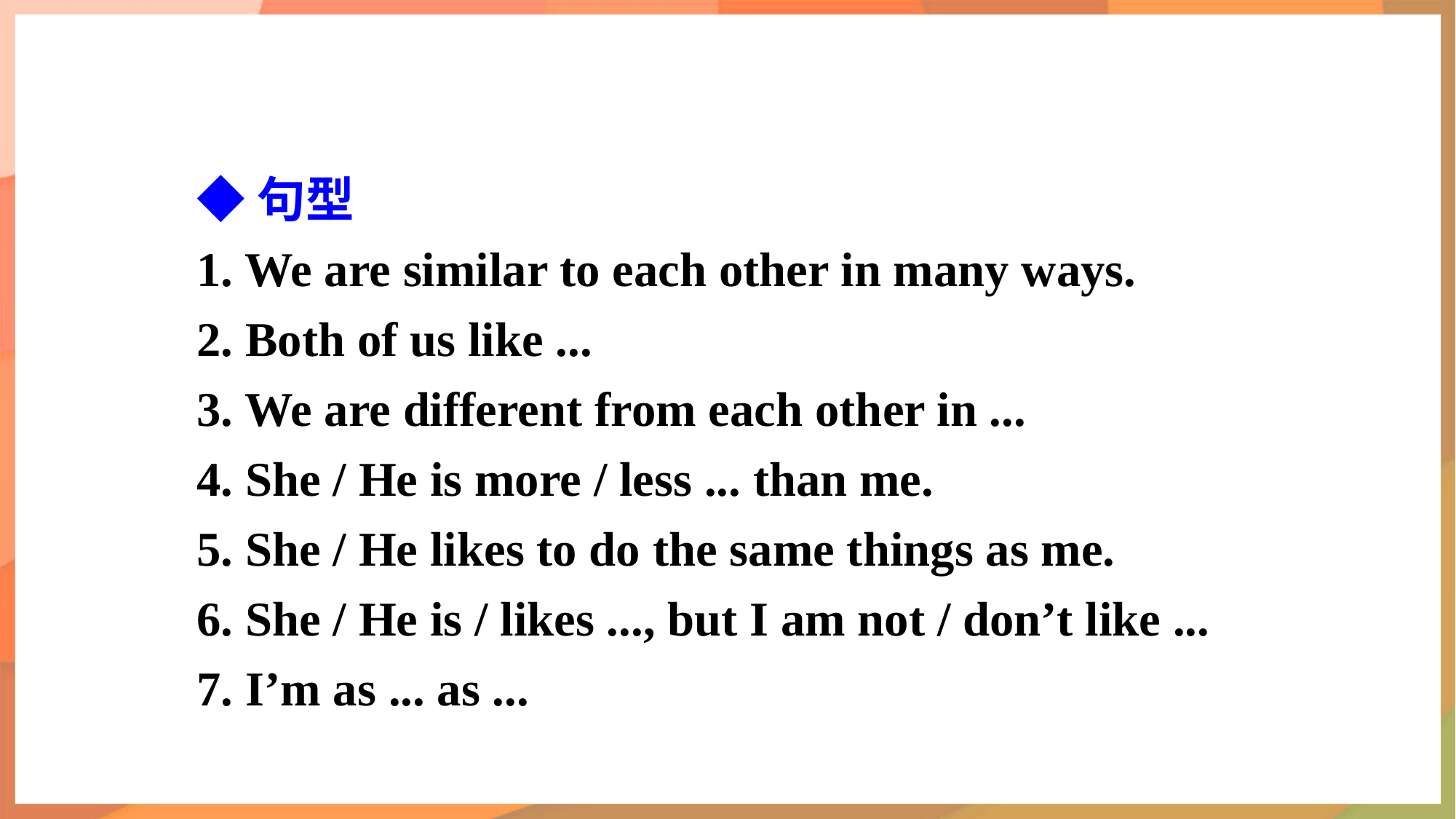

◆句型
1. We are similar to each other in many ways.
2. Both of us like ...
3. We are different from each other in ...
4. She / He is more / less ... than me.
5. She / He likes to do the same things as me.
6. She / He is / likes ..., but I am not / don’t like ...
7. I’m as ... as ...